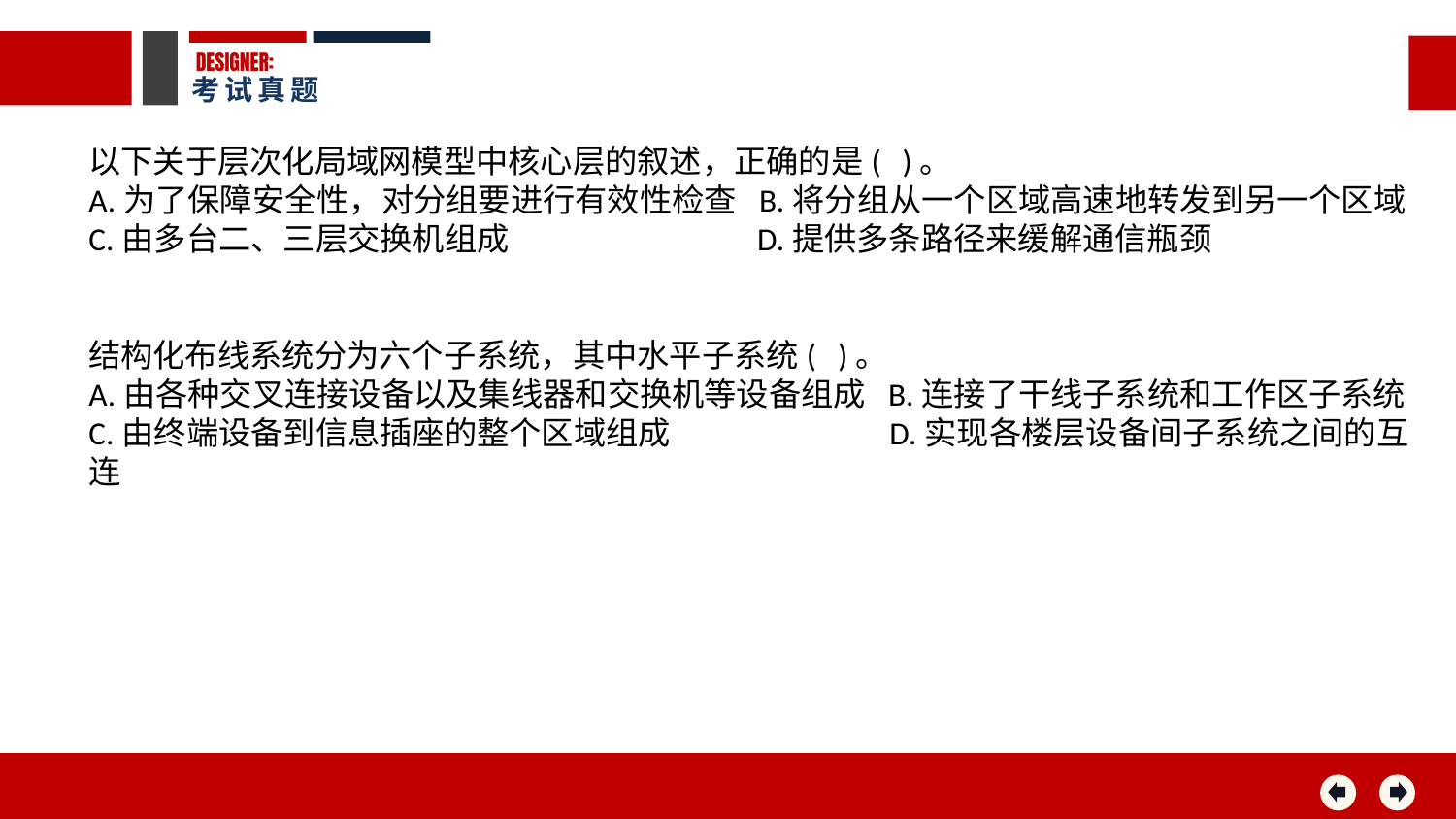

DESIGNER:
考试真题
以下关于层次化局域网模型中核心层的叙述，正确的是(   )。
A.为了保障安全性，对分组要进行有效性检查  B.将分组从一个区域高速地转发到另一个区域
C.由多台二、三层交换机组成                                 D.提供多条路径来缓解通信瓶颈

结构化布线系统分为六个子系统，其中水平子系统(   )。
A.由各种交叉连接设备以及集线器和交换机等设备组成  B.连接了干线子系统和工作区子系统
C.由终端设备到信息插座的整个区域组成                             D.实现各楼层设备间子系统之间的互连